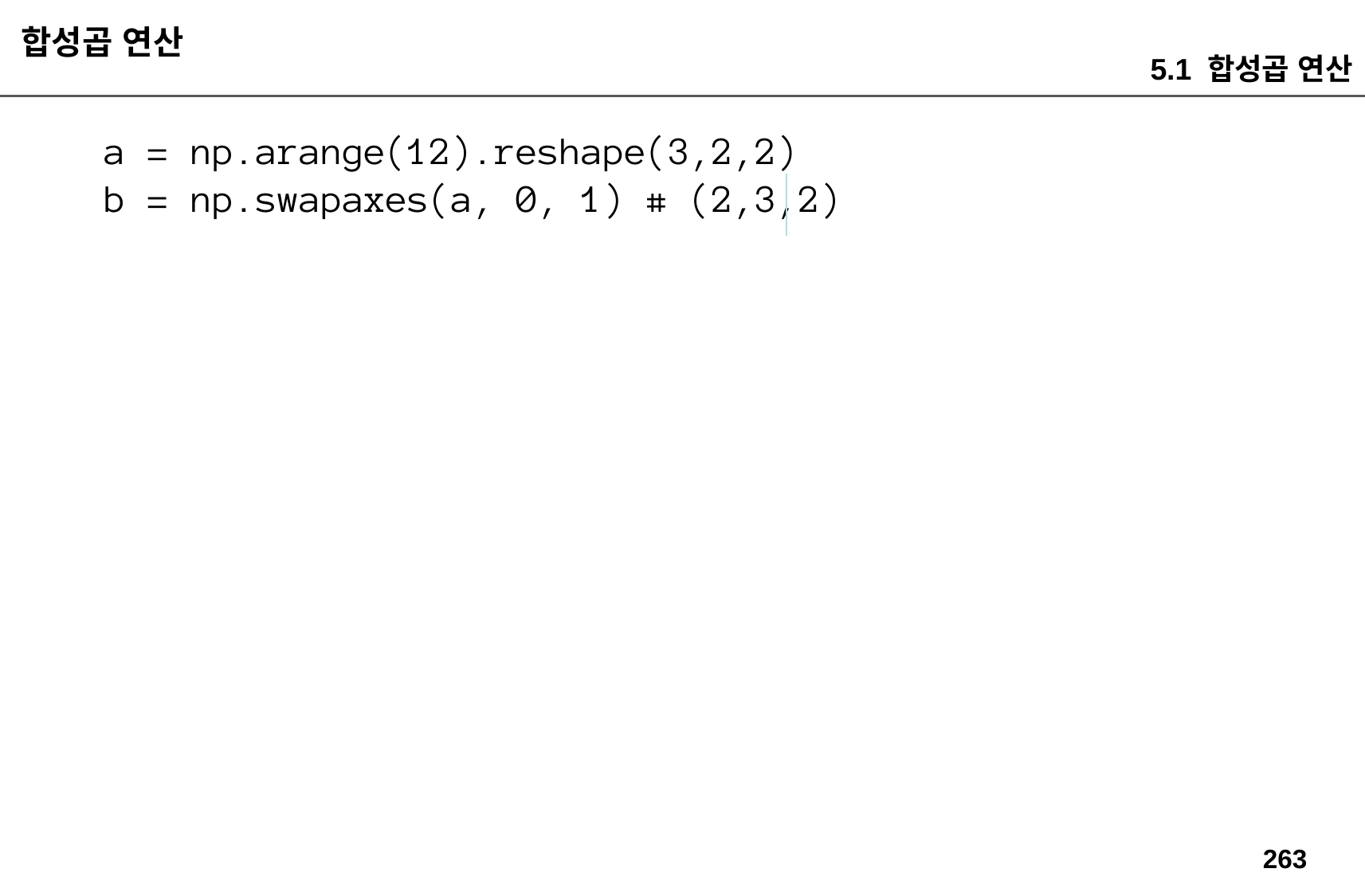

합성곱 연산
5.1 합성곱 연산
a = np.arange(12).reshape(3,2,2)
b = np.swapaxes(a, 0, 1) # (2,3,2)